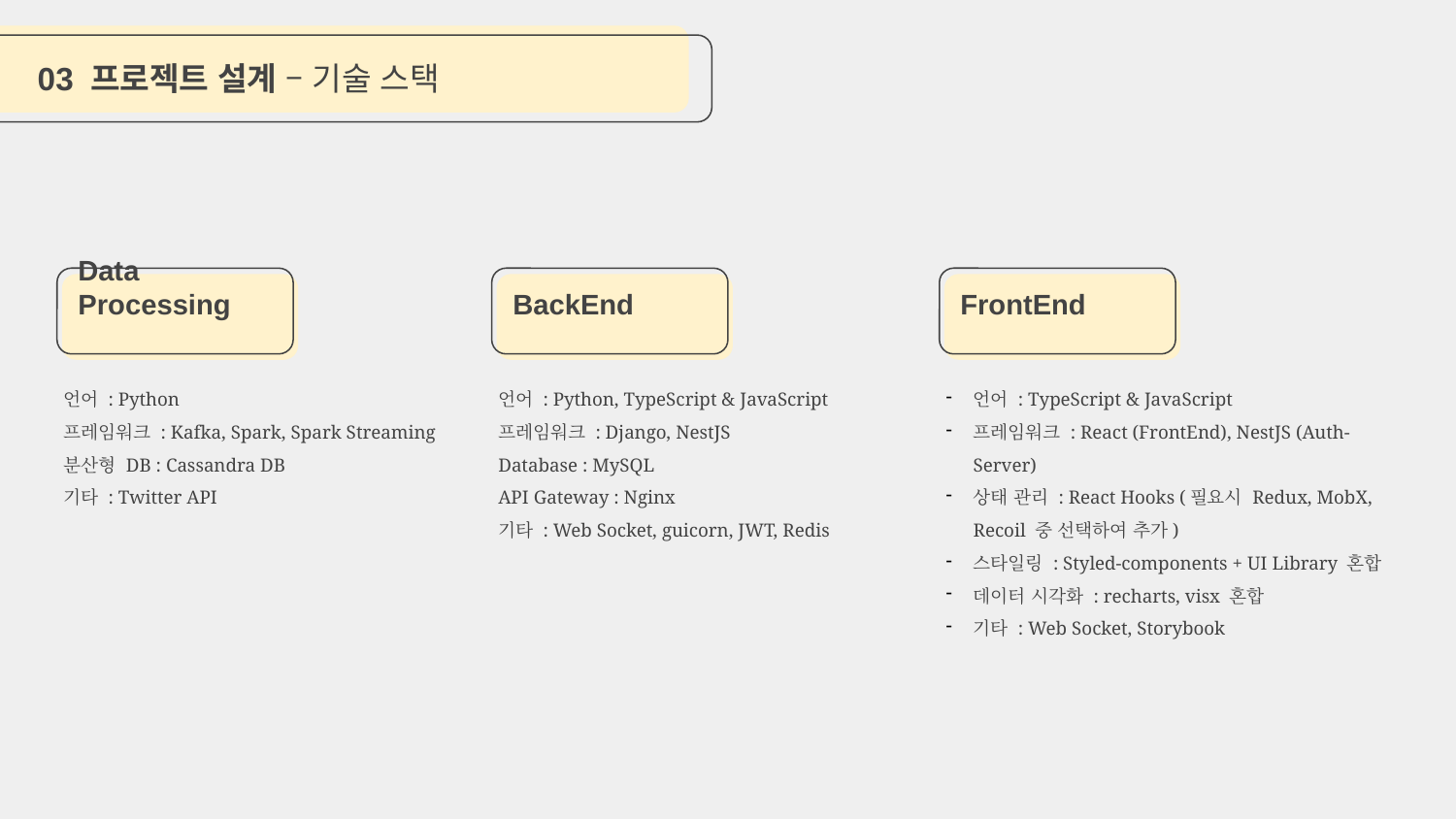

03 프로젝트 설계 – 기술 스택
Data Processing

언어 : Python
프레임워크 : Kafka, Spark, Spark Streaming
분산형 DB : Cassandra DB
기타 : Twitter API
BackEnd

언어 : Python, TypeScript & JavaScript
프레임워크 : Django, NestJS
Database : MySQL
API Gateway : Nginx
기타 : Web Socket, guicorn, JWT, Redis
FrontEnd

언어 : TypeScript & JavaScript
프레임워크 : React (FrontEnd), NestJS (Auth-Server)
상태 관리 : React Hooks (필요시 Redux, MobX, Recoil 중 선택하여 추가)
스타일링 : Styled-components + UI Library 혼합
데이터 시각화 : recharts, visx 혼합
기타 : Web Socket, Storybook